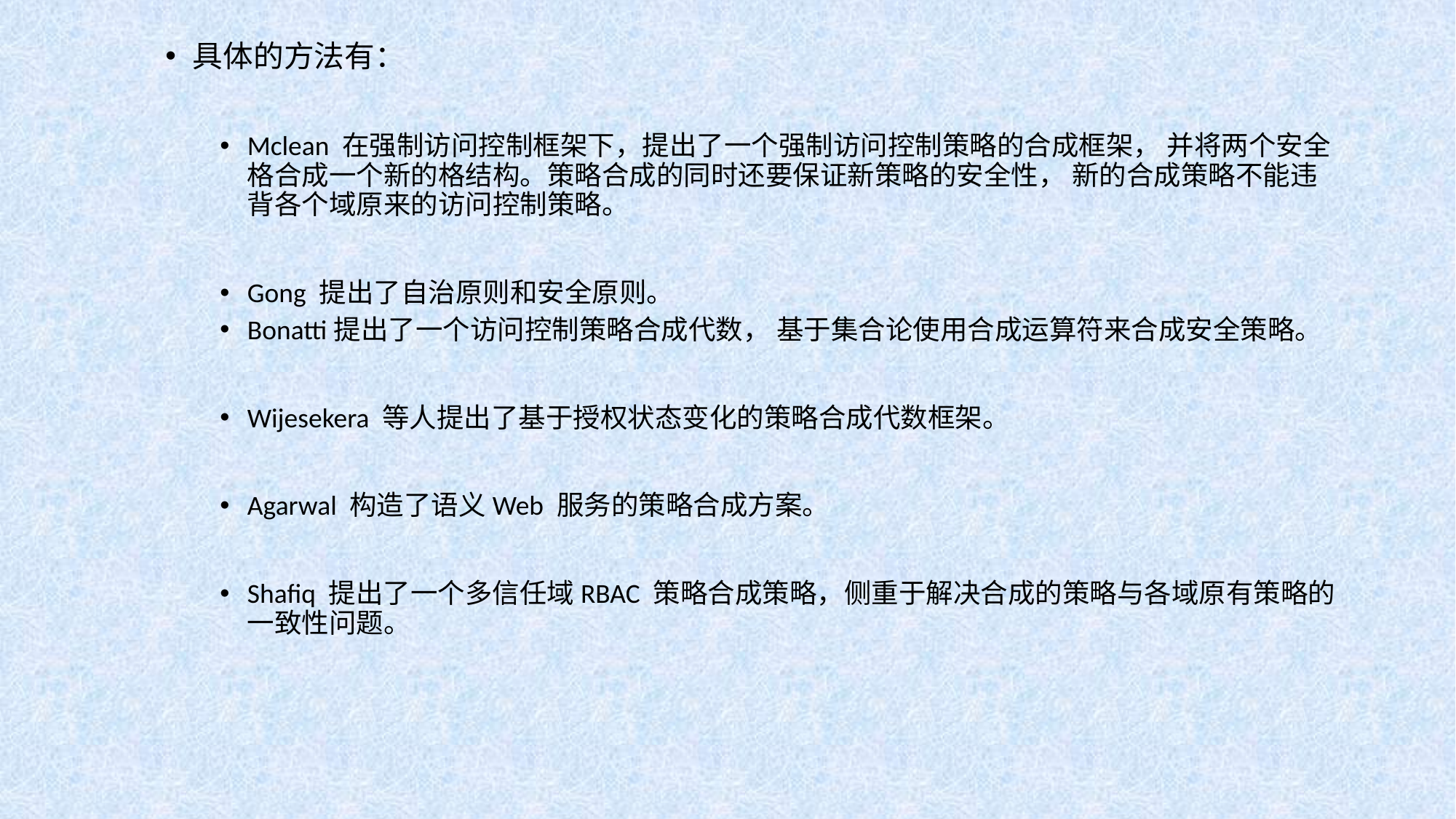

具体的方法有：

Mclean 在强制访问控制框架下，提出了一个强制访问控制策略的合成框架， 并将两个安全格合成一个新的格结构。策略合成的同时还要保证新策略的安全性， 新的合成策略不能违背各个域原来的访问控制策略。

Gong 提出了自治原则和安全原则。
Bonatti提出了一个访问控制策略合成代数， 基于集合论使用合成运算符来合成安全策略。

Wijesekera 等人提出了基于授权状态变化的策略合成代数框架。

Agarwal 构造了语义Web 服务的策略合成方案。

Shafiq 提出了一个多信任域RBAC 策略合成策略，侧重于解决合成的策略与各域原有策略的一致性问题。